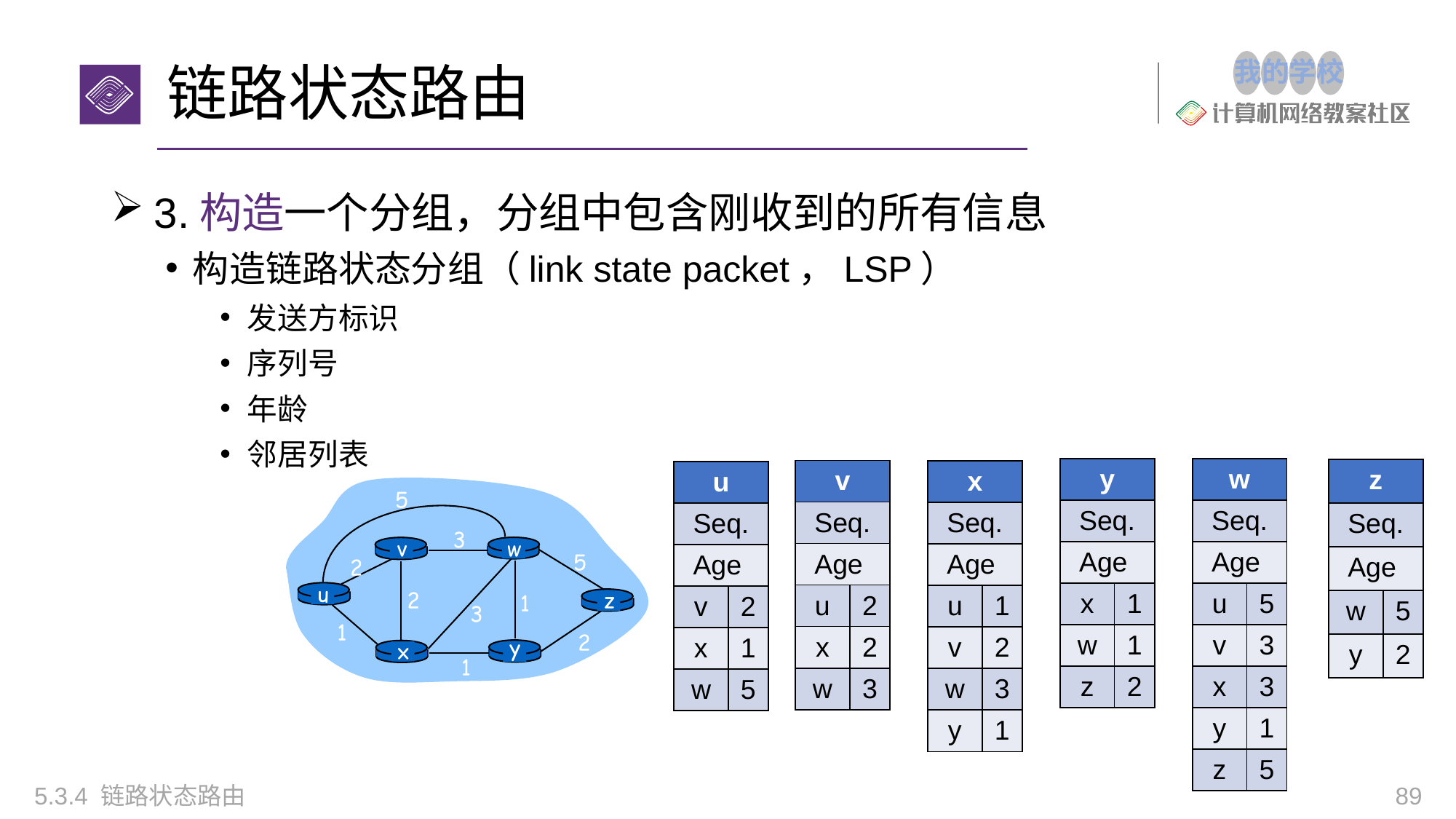

# 链路状态路由
3.构造一个分组，分组中包含刚收到的所有信息
构造链路状态分组（link state packet，LSP）
发送方标识
序列号
年龄
邻居列表
| y |  |
| --- | --- |
| Seq. |  |
| Age |  |
| x | 1 |
| w | 1 |
| z | 2 |
| w |  |
| --- | --- |
| Seq. |  |
| Age |  |
| u | 5 |
| v | 3 |
| x | 3 |
| y | 1 |
| z | 5 |
| z |  |
| --- | --- |
| Seq. |  |
| Age |  |
| w | 5 |
| y | 2 |
| v |  |
| --- | --- |
| Seq. |  |
| Age |  |
| u | 2 |
| x | 2 |
| w | 3 |
| x |  |
| --- | --- |
| Seq. |  |
| Age |  |
| u | 1 |
| v | 2 |
| w | 3 |
| y | 1 |
| u |  |
| --- | --- |
| Seq. |  |
| Age |  |
| v | 2 |
| x | 1 |
| w | 5 |

5

3
v

w

5

2

u

2
z

1

3

1
2
y

x

1

5.3.4 链路状态路由
89